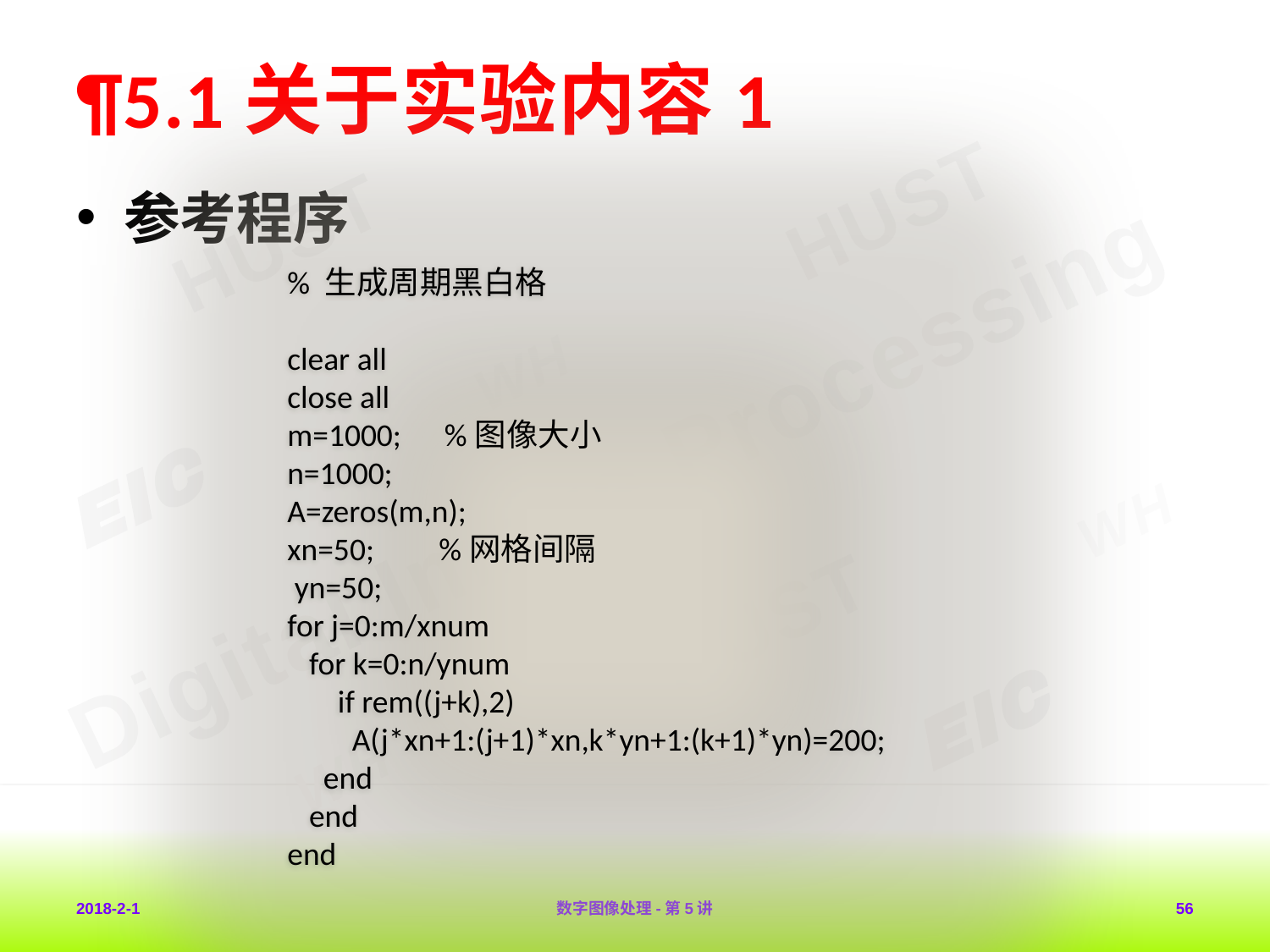

# ¶5.1关于实验内容1
参考程序
% 生成周期黑白格

clear all
close all
m=1000;      %图像大小
n=1000;
A=zeros(m,n);
xn=50;         %网格间隔
 yn=50;
for j=0:m/xnum
   for k=0:n/ynum
       if rem((j+k),2)
         A(j*xn+1:(j+1)*xn,k*yn+1:(k+1)*yn)=200;
     end
   end
end

2018-2-1
数字图像处理-第5讲
56